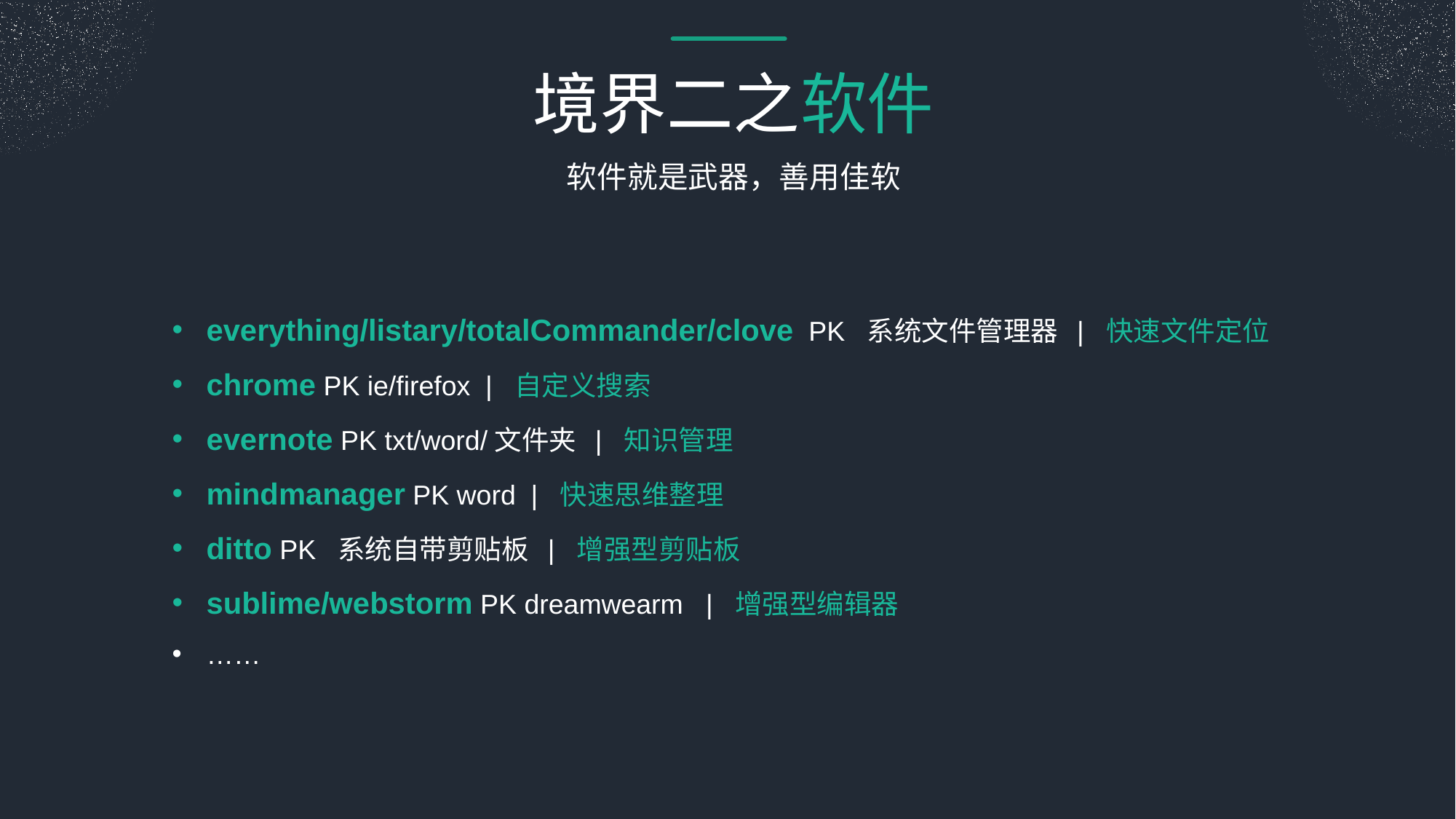

境界二之软件
软件就是武器，善用佳软
everything/listary/totalCommander/clove  PK  系统文件管理器  |  快速文件定位
chrome PK ie/firefox  |  自定义搜索
evernote PK txt/word/文件夹  |  知识管理
mindmanager PK word  |  快速思维整理
ditto PK  系统自带剪贴板  |  增强型剪贴板
sublime/webstorm PK dreamwearm   |  增强型编辑器
……